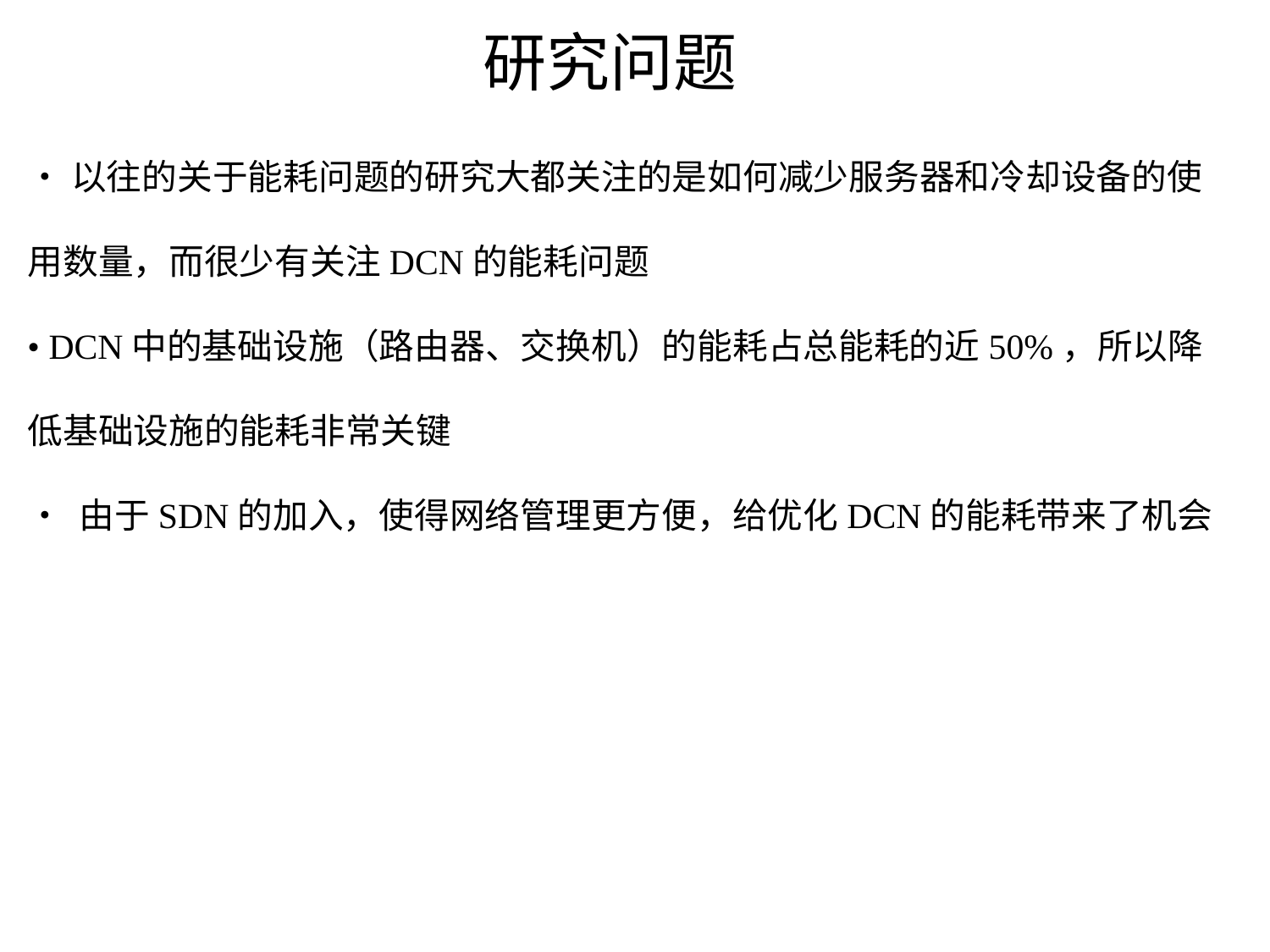

研究问题
•以往的关于能耗问题的研究大都关注的是如何减少服务器和冷却设备的使用数量，而很少有关注DCN的能耗问题
• DCN中的基础设施（路由器、交换机）的能耗占总能耗的近50%，所以降低基础设施的能耗非常关键
• 由于SDN的加入，使得网络管理更方便，给优化DCN的能耗带来了机会